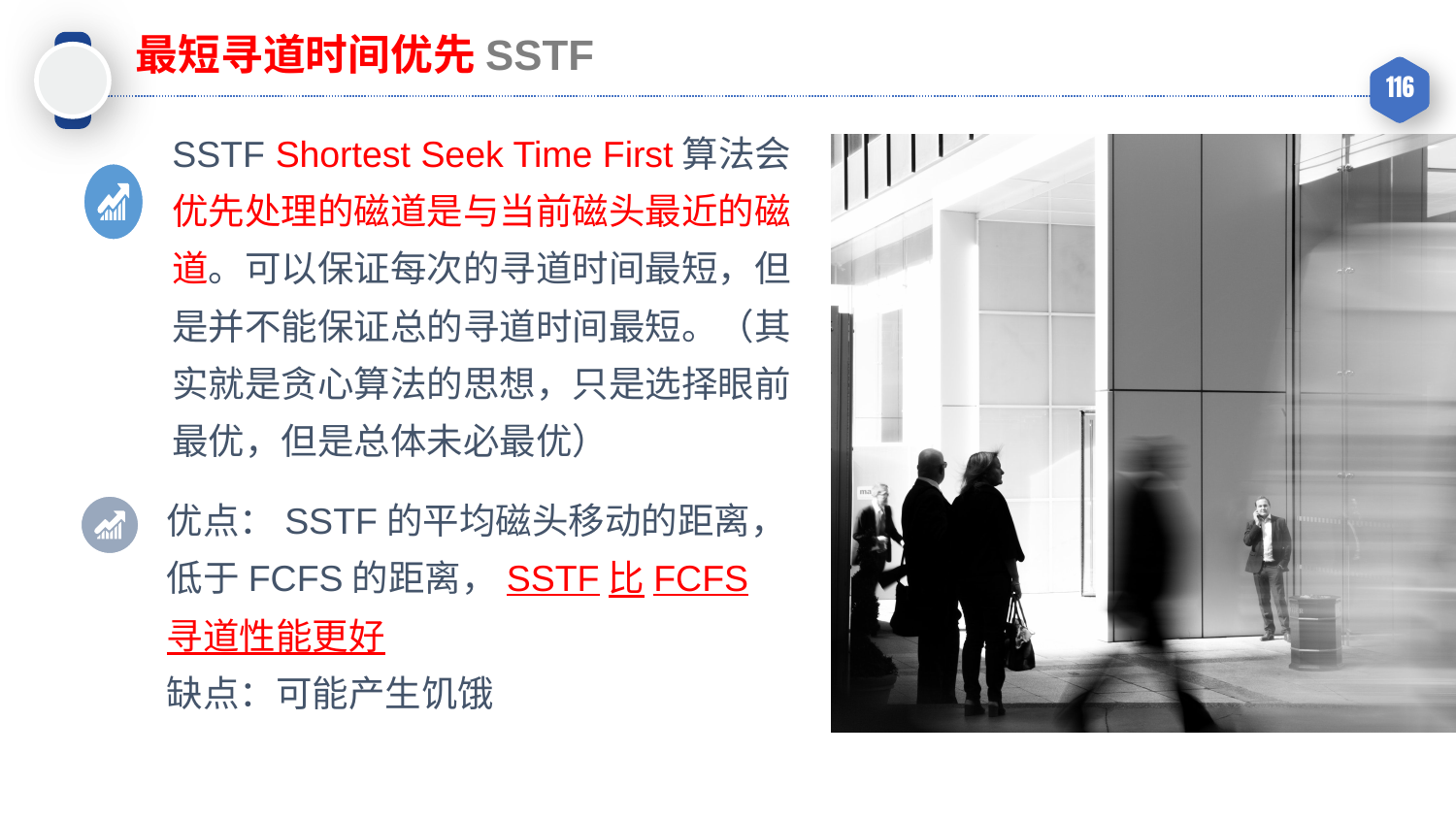

最短寻道时间优先SSTF

SSTF Shortest Seek Time First算法会优先处理的磁道是与当前磁头最近的磁道。可以保证每次的寻道时间最短，但是并不能保证总的寻道时间最短。（其实就是贪心算法的思想，只是选择眼前最优，但是总体未必最优）
优点：SSTF的平均磁头移动的距离，低于FCFS的距离，SSTF比FCFS寻道性能更好
缺点：可能产生饥饿